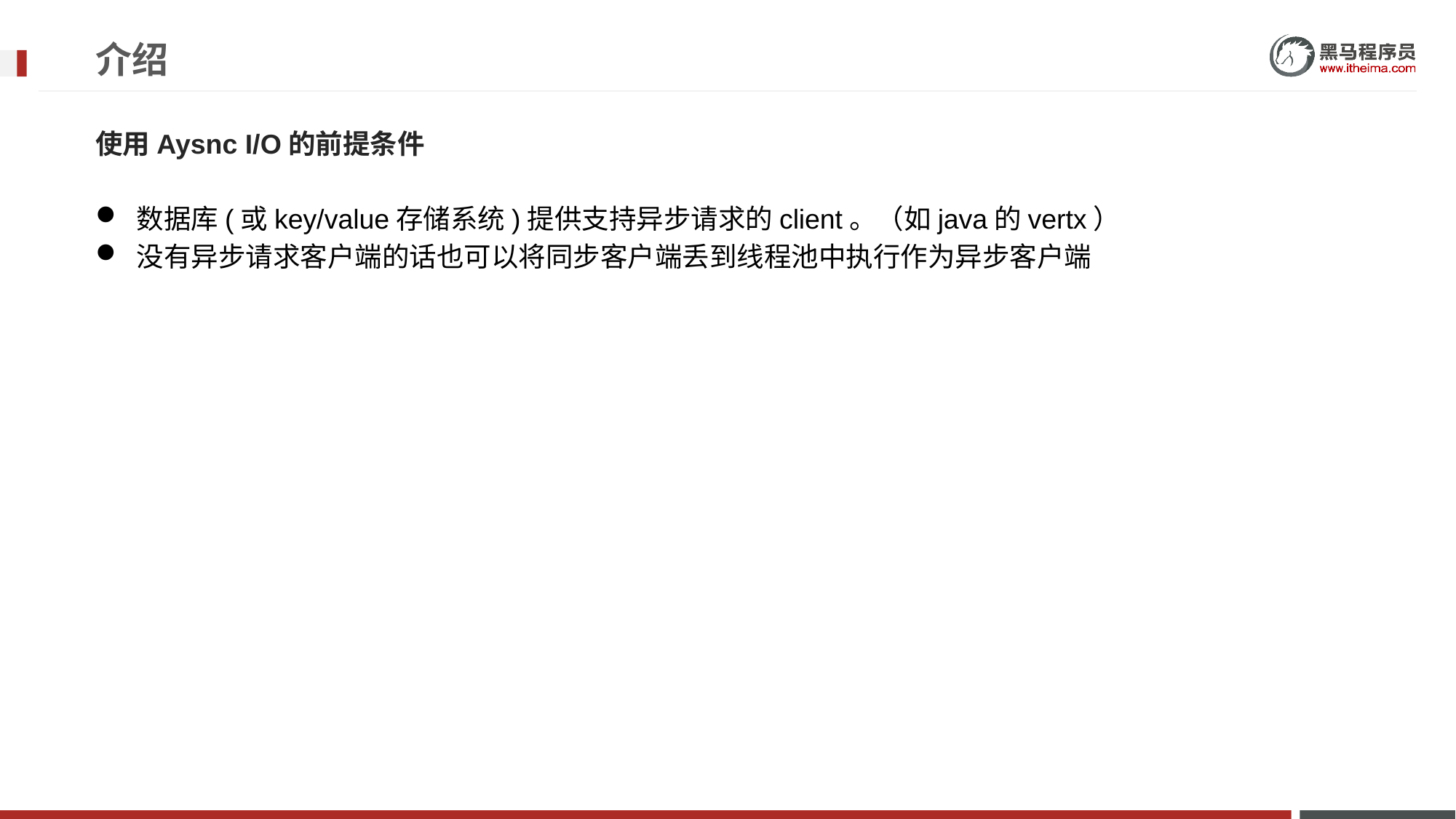

# 介绍
使用Aysnc I/O的前提条件
数据库(或key/value存储系统)提供支持异步请求的client。（如java的vertx）
没有异步请求客户端的话也可以将同步客户端丢到线程池中执行作为异步客户端